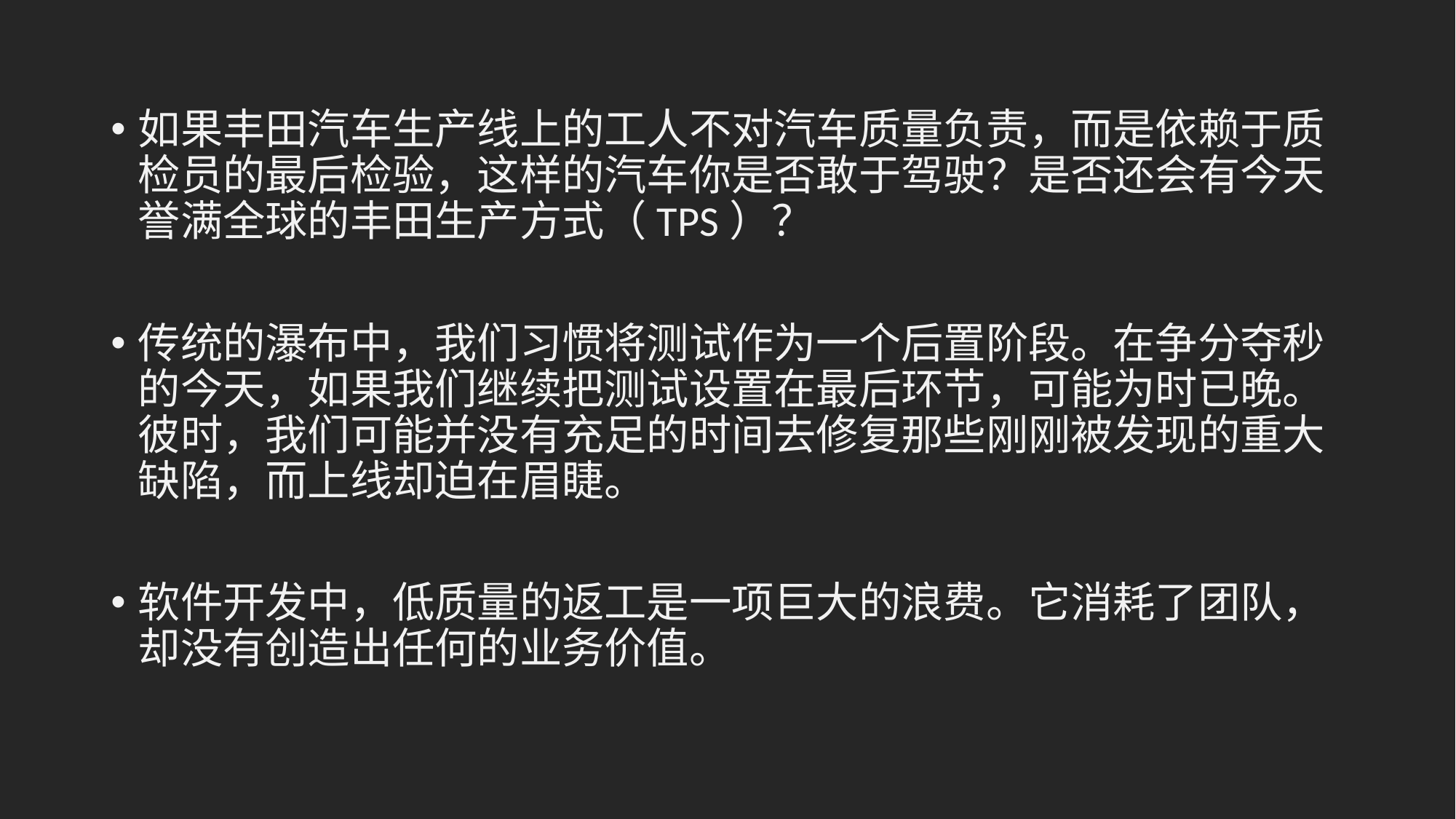

# 如果丰⽥汽车⽣产线上的工人不对汽车质量负责，⽽是依赖于质检员的最后检验，这样的汽车你是否敢于驾驶？是否还会有今天誉满全球的丰⽥⽣产⽅式（TPS）？

传统的瀑布中，我们习惯将测试作为⼀个后置阶段。在争分夺秒的今天，如果我们继续把测试设置在最后环节，可能为时已晚。彼时，我们可能并没有充⾜的时间去修复那些刚刚被发现的重⼤缺陷，⽽上线却迫在眉睫。

软件开发中，低质量的返⼯是⼀项巨⼤的浪费。它消耗了团队，却没有创造出任何的业务价值。